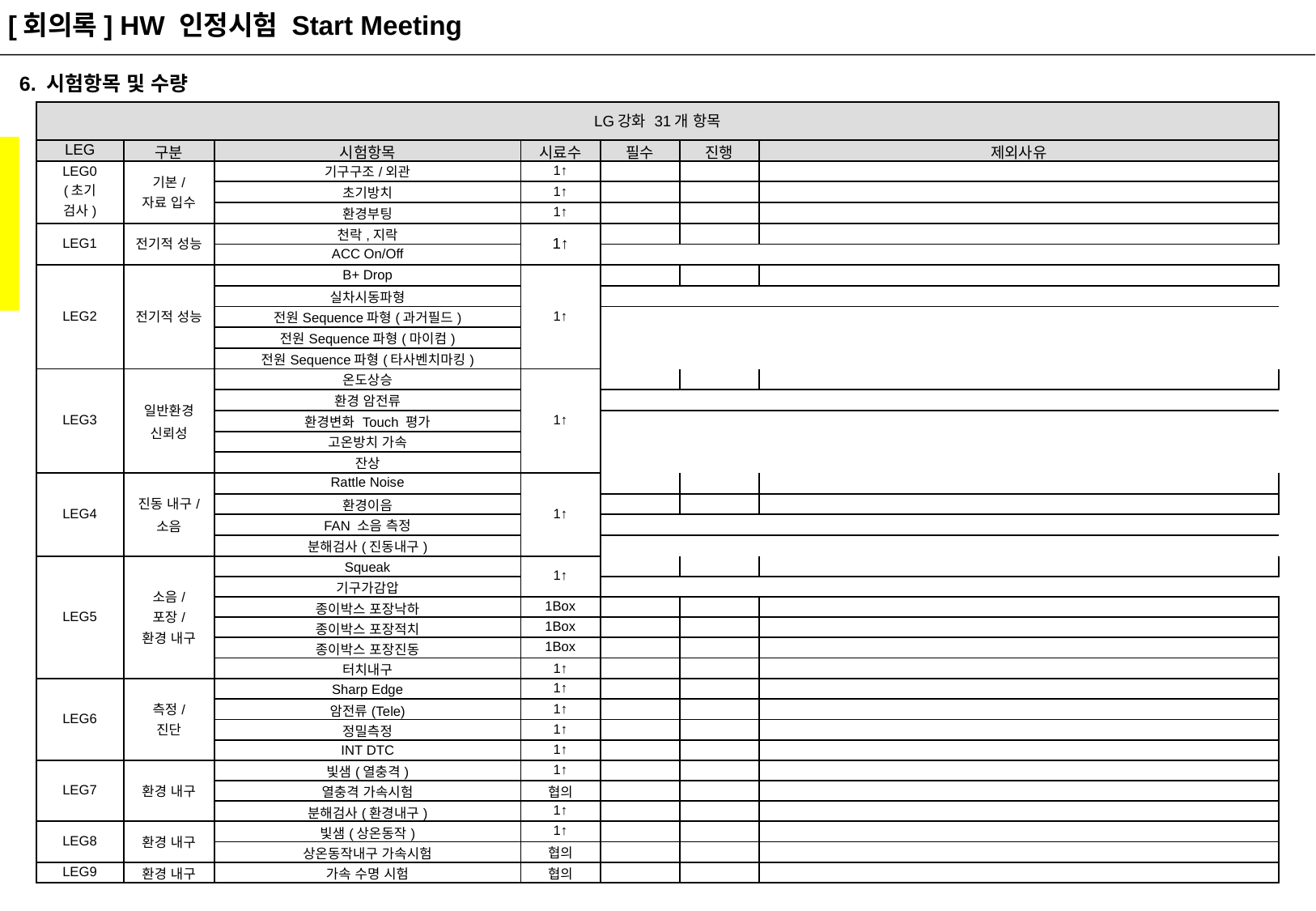

[회의록] HW 인정시험 Start Meeting

6. 시험항목 및 수량
| LG강화 31개 항목 |  |  |  |  |  |  |
| --- | --- | --- | --- | --- | --- | --- |
| LEG | 구분 | 시험항목 | 시료수 | 필수 | 진행 | 제외사유 |
| LEG0 (초기 검사) | 기본/ 자료 입수 | 기구구조/외관 | 1↑ |  |  |  |
|  |  | 초기방치 | 1↑ |  |  |  |
|  |  | 환경부팅 | 1↑ |  |  |  |
| LEG1 | 전기적 성능 | 천락,지락 | 1↑ |  |  |  |
|  |  | ACC On/Off |  |  |  |  |
| LEG2 | 전기적 성능 | B+ Drop | 1↑ |  |  |  |
|  |  | 실차시동파형 |  |  |  |  |
|  |  | 전원Sequence파형(과거필드) |  |  |  |  |
|  |  | 전원Sequence파형(마이컴) |  |  |  |  |
|  |  | 전원Sequence파형(타사벤치마킹) |  |  |  |  |
| LEG3 | 일반환경 신뢰성 | 온도상승 | 1↑ |  |  |  |
|  |  | 환경 암전류 |  |  |  |  |
|  |  | 환경변화 Touch 평가 |  |  |  |  |
|  |  | 고온방치 가속 |  |  |  |  |
|  |  | 잔상 |  |  |  |  |
| LEG4 | 진동 내구/ 소음 | Rattle Noise | 1↑ |  |  |  |
|  |  | 환경이음 |  |  |  |  |
|  |  | FAN 소음 측정 |  |  |  |  |
|  |  | 분해검사(진동내구) |  |  |  |  |
| LEG5 | 소음/ 포장/ 환경 내구 | Squeak | 1↑ |  |  |  |
|  |  | 기구가감압 |  |  |  |  |
|  |  | 종이박스 포장낙하 | 1Box |  |  |  |
|  |  | 종이박스 포장적치 | 1Box |  |  |  |
|  |  | 종이박스 포장진동 | 1Box |  |  |  |
|  |  | 터치내구 | 1↑ |  |  |  |
| LEG6 | 측정/ 진단 | Sharp Edge | 1↑ |  |  |  |
|  |  | 암전류(Tele) | 1↑ |  |  |  |
|  |  | 정밀측정 | 1↑ |  |  |  |
|  |  | INT DTC | 1↑ |  |  |  |
| LEG7 | 환경 내구 | 빛샘(열충격) | 1↑ |  |  |  |
|  |  | 열충격 가속시험 | 협의 |  |  |  |
|  |  | 분해검사(환경내구) | 1↑ |  |  |  |
| LEG8 | 환경 내구 | 빛샘(상온동작) | 1↑ |  |  |  |
|  |  | 상온동작내구 가속시험 | 협의 |  |  |  |
| LEG9 | 환경 내구 | 가속 수명 시험 | 협의 |  |  |  |
엑셀 :  DQA 작성 그리고 진행 현황 표시
(옵션상목 제외 사유 기입)